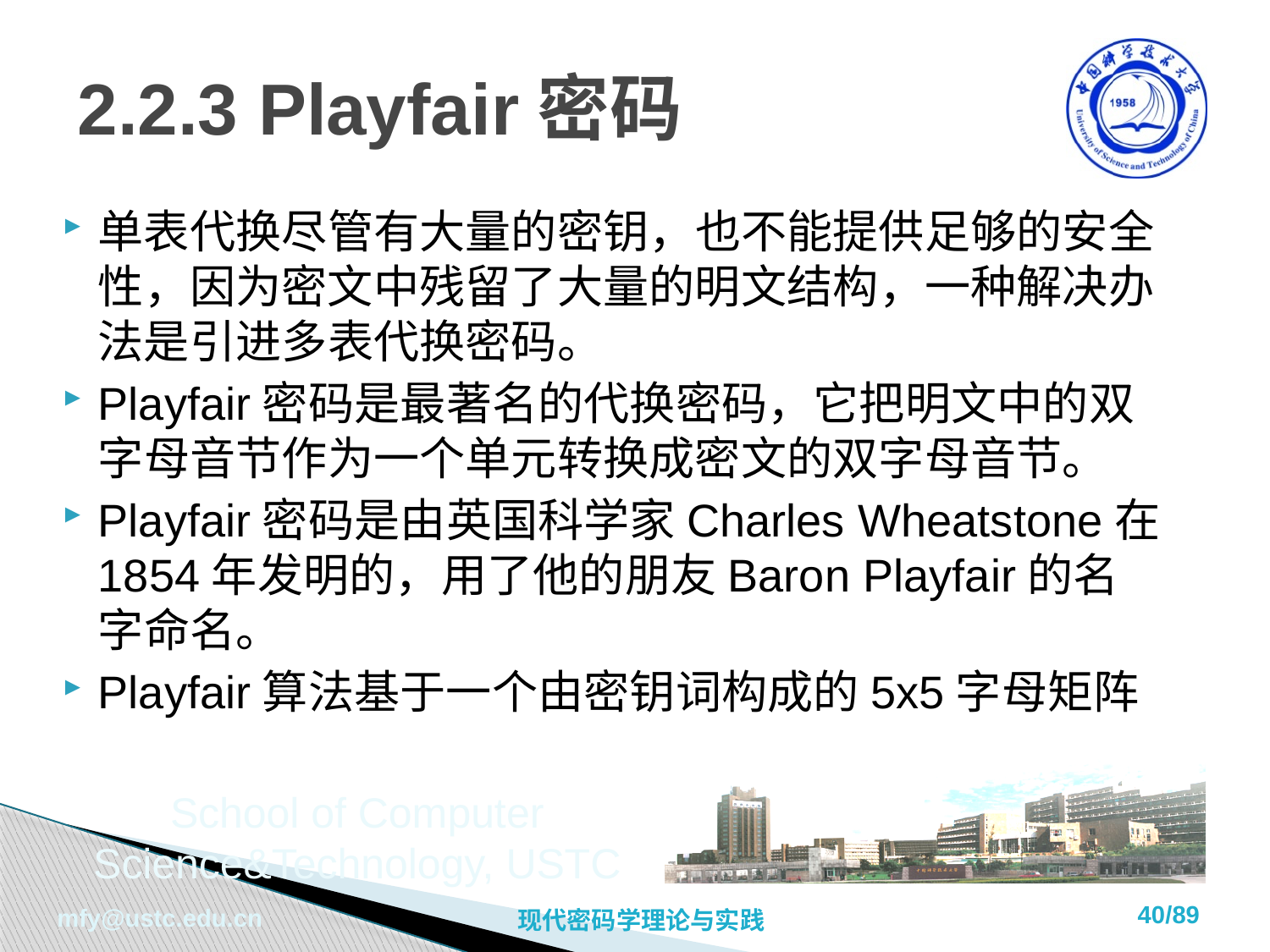

# 2.2.3 Playfair密码
单表代换尽管有大量的密钥，也不能提供足够的安全性，因为密文中残留了大量的明文结构，一种解决办法是引进多表代换密码。
Playfair密码是最著名的代换密码，它把明文中的双字母音节作为一个单元转换成密文的双字母音节。
Playfair密码是由英国科学家Charles Wheatstone在1854年发明的，用了他的朋友Baron Playfair的名字命名。
Playfair算法基于一个由密钥词构成的5x5字母矩阵